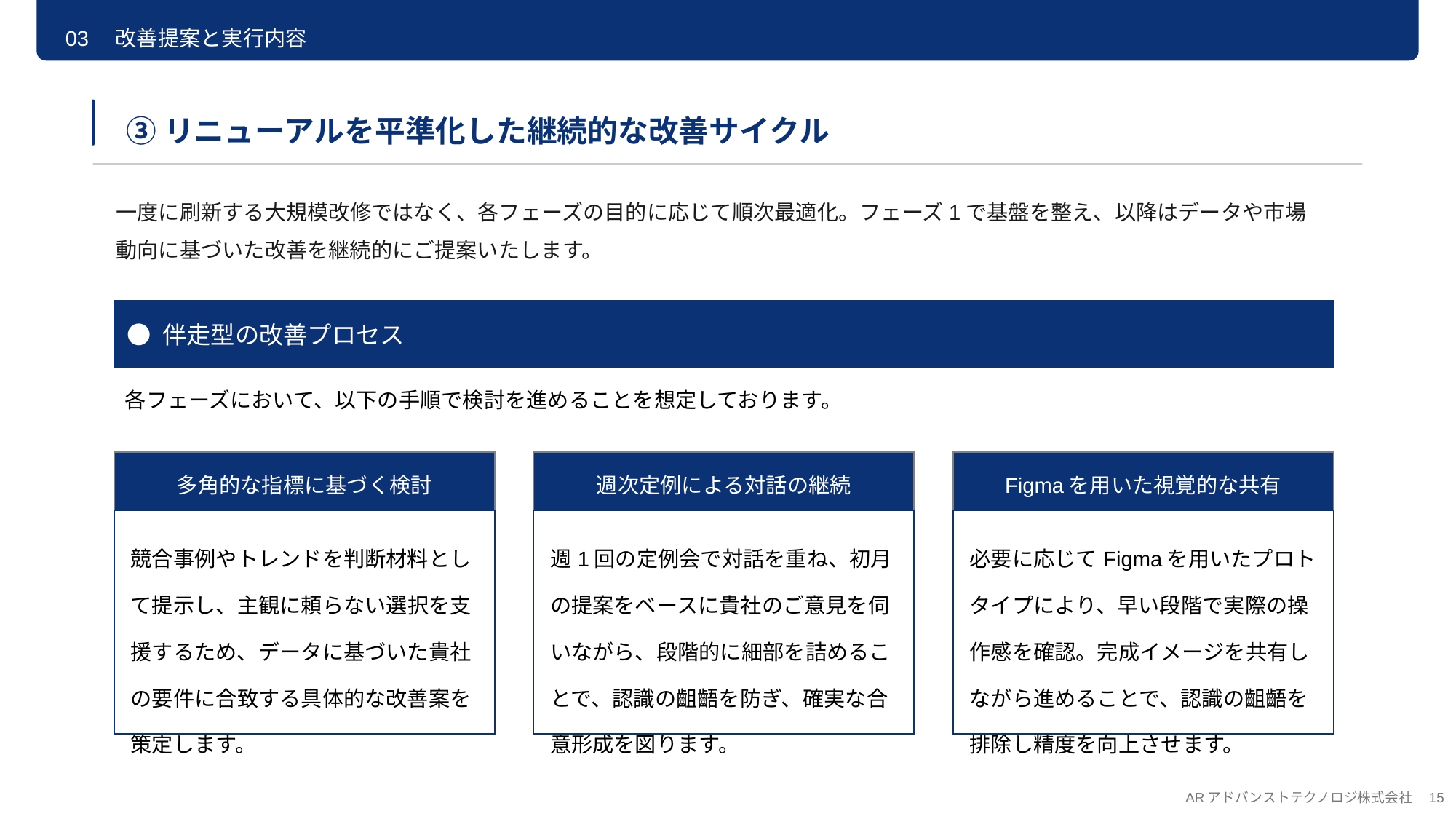

03　改善提案と実行内容
③リニューアルを平準化した継続的な改善サイクル
一度に刷新する大規模改修ではなく、各フェーズの目的に応じて順次最適化。フェーズ1で基盤を整え、以降はデータや市場動向に基づいた改善を継続的にご提案いたします。
● 伴走型の改善プロセス
各フェーズにおいて、以下の手順で検討を進めることを想定しております。
| 多角的な指標に基づく検討 |
| --- |
| 競合事例やトレンドを判断材料として提示し、主観に頼らない選択を支援するため、データに基づいた貴社の要件に合致する具体的な改善案を策定します。 |
| 週次定例による対話の継続 |
| --- |
| 週1回の定例会で対話を重ね、初月の提案をベースに貴社のご意見を伺いながら、段階的に細部を詰めることで、認識の齟齬を防ぎ、確実な合意形成を図ります。 |
| Figmaを用いた視覚的な共有 |
| --- |
| 必要に応じてFigmaを用いたプロトタイプにより、早い段階で実際の操作感を確認。完成イメージを共有しながら進めることで、認識の齟齬を排除し精度を向上させます。 |
ARアドバンストテクノロジ株式会社　15